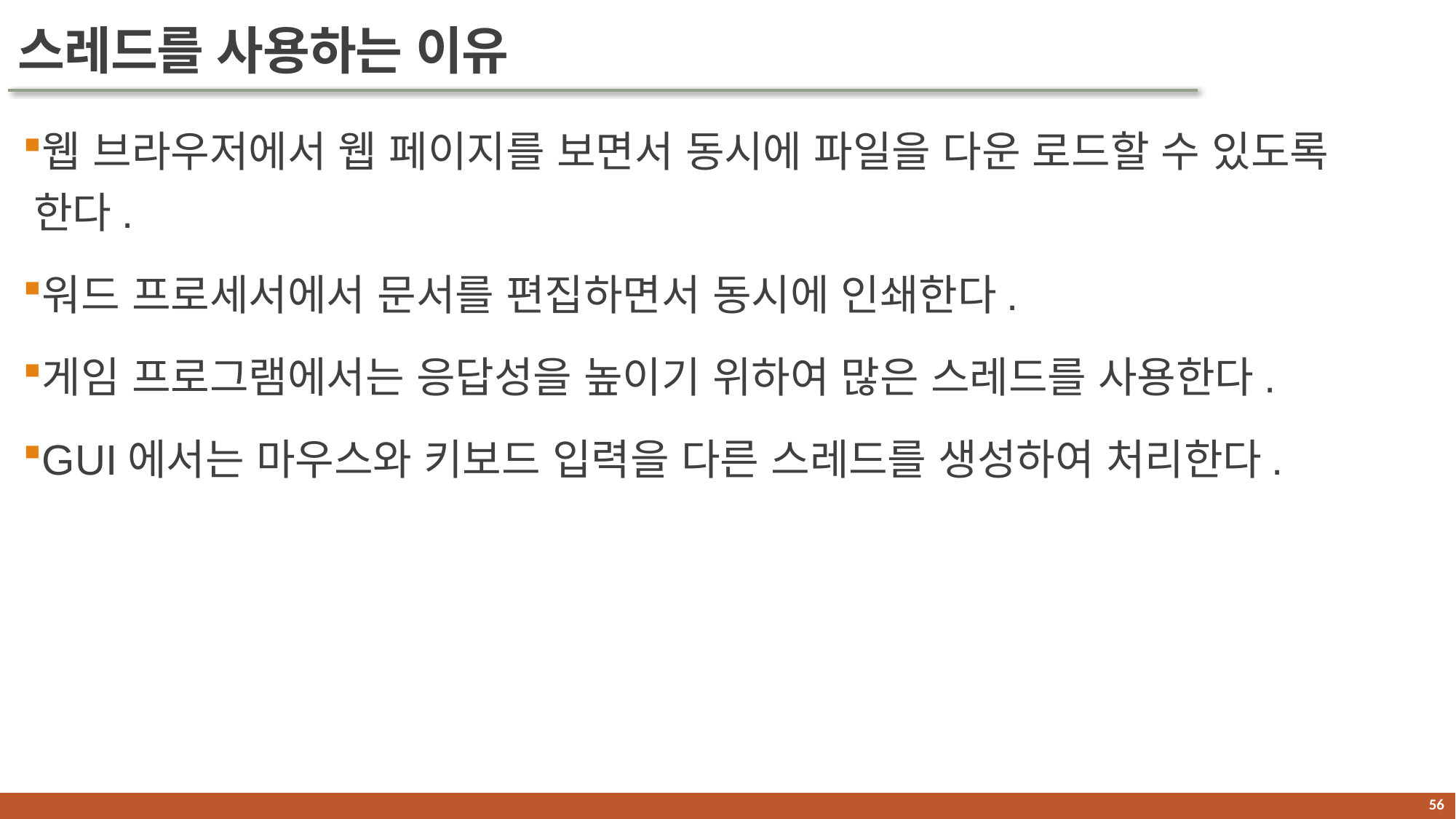

# 스레드를 사용하는 이유
웹 브라우저에서 웹 페이지를 보면서 동시에 파일을 다운 로드할 수 있도록 한다.
워드 프로세서에서 문서를 편집하면서 동시에 인쇄한다.
게임 프로그램에서는 응답성을 높이기 위하여 많은 스레드를 사용한다.
GUI에서는 마우스와 키보드 입력을 다른 스레드를 생성하여 처리한다.
56